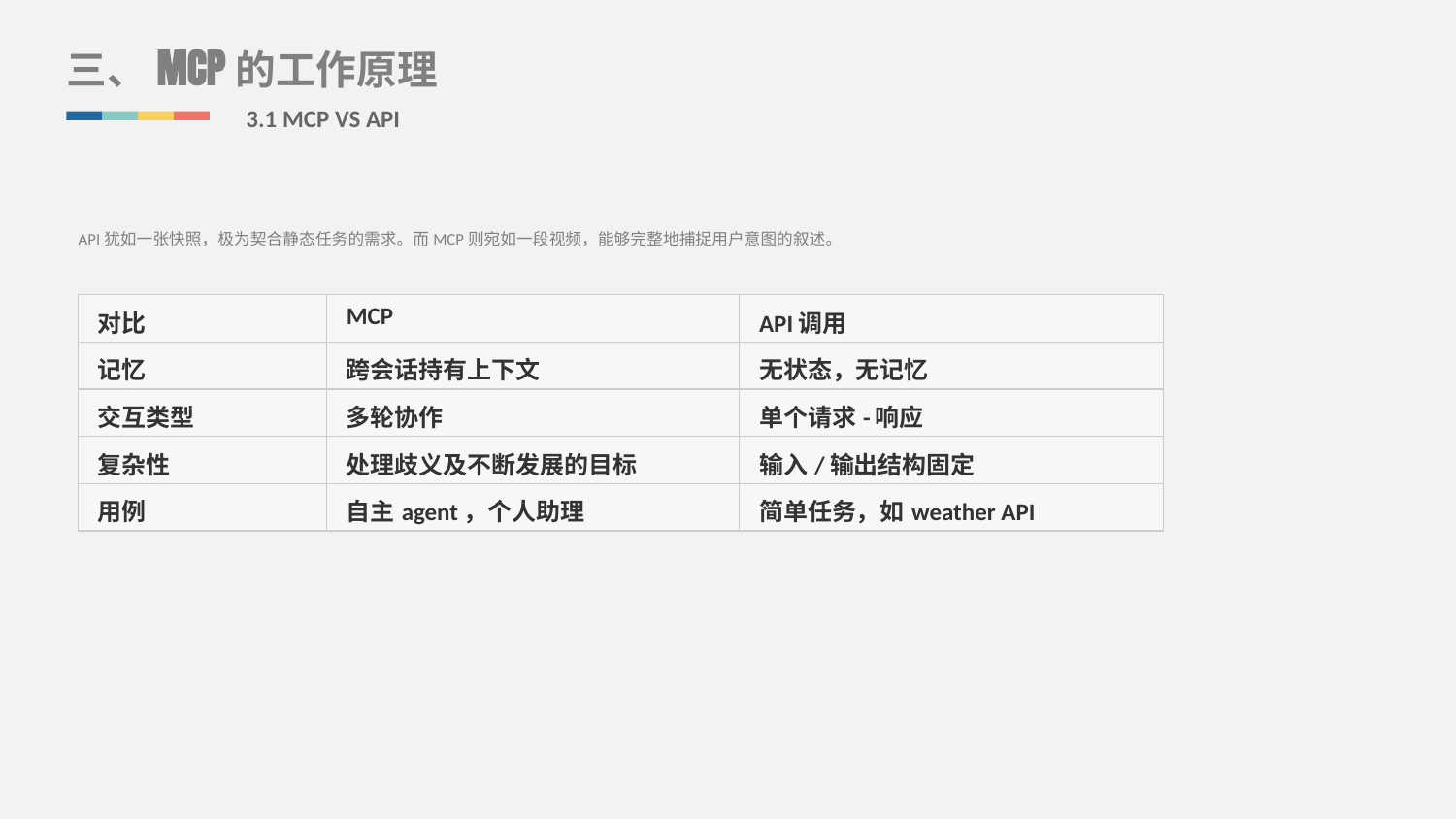

三、MCP的工作原理
3.1 MCP VS API

API犹如一张快照，极为契合静态任务的需求。而MCP则宛如一段视频，能够完整地捕捉用户意图的叙述。
| 对比 | MCP | API调用 |
| --- | --- | --- |
| 记忆 | 跨会话持有上下文 | 无状态，无记忆 |
| 交互类型 | 多轮协作 | 单个请求-响应 |
| 复杂性 | 处理歧义及不断发展的目标 | 输入/输出结构固定 |
| 用例 | 自主agent，个人助理 | 简单任务，如weather API |